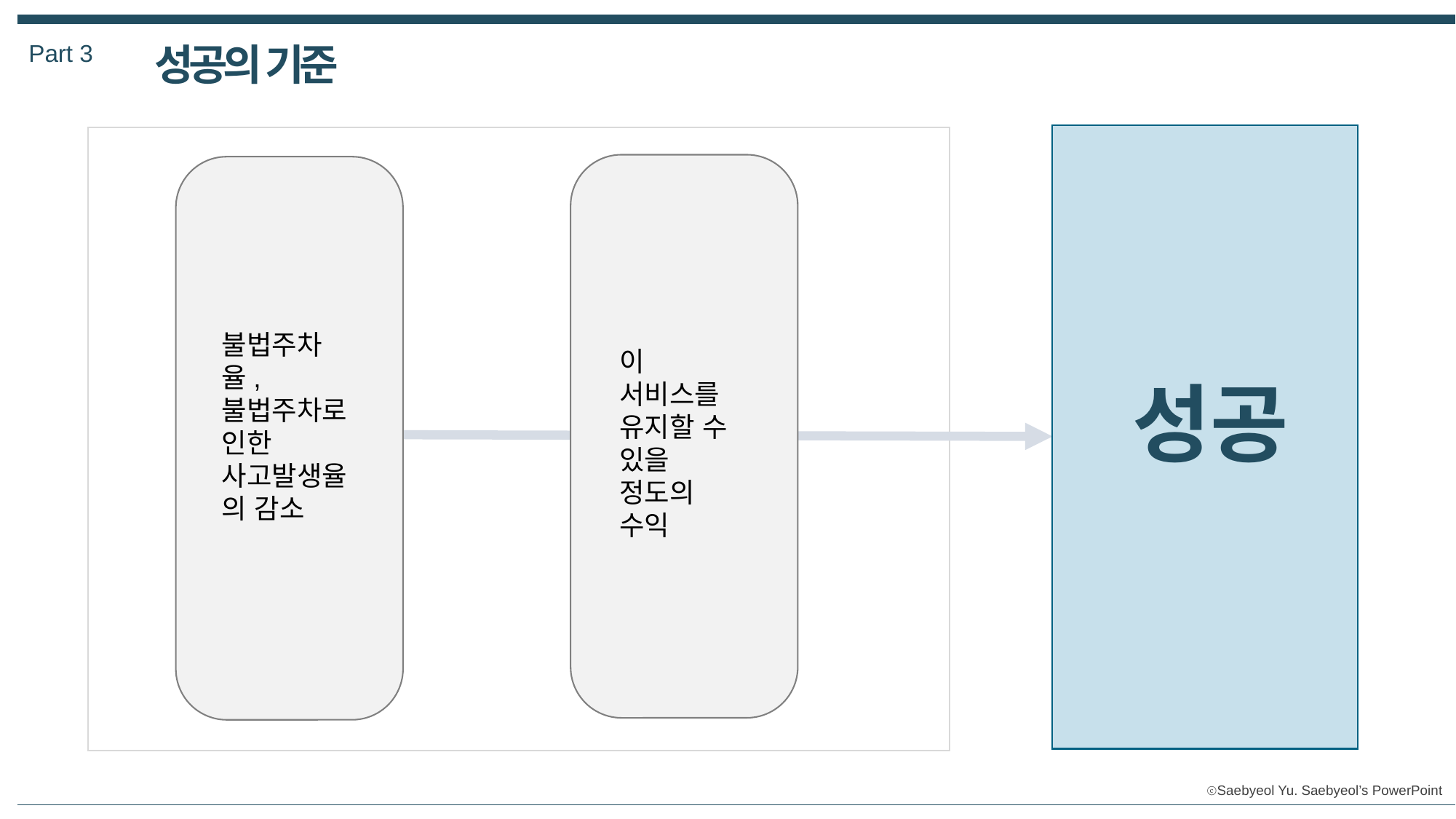

Part 3
성공의 기준

불법주차율, 불법주차로 인한 사고발생율의 감소
이 서비스를 유지할 수 있을 정도의 수익
성공